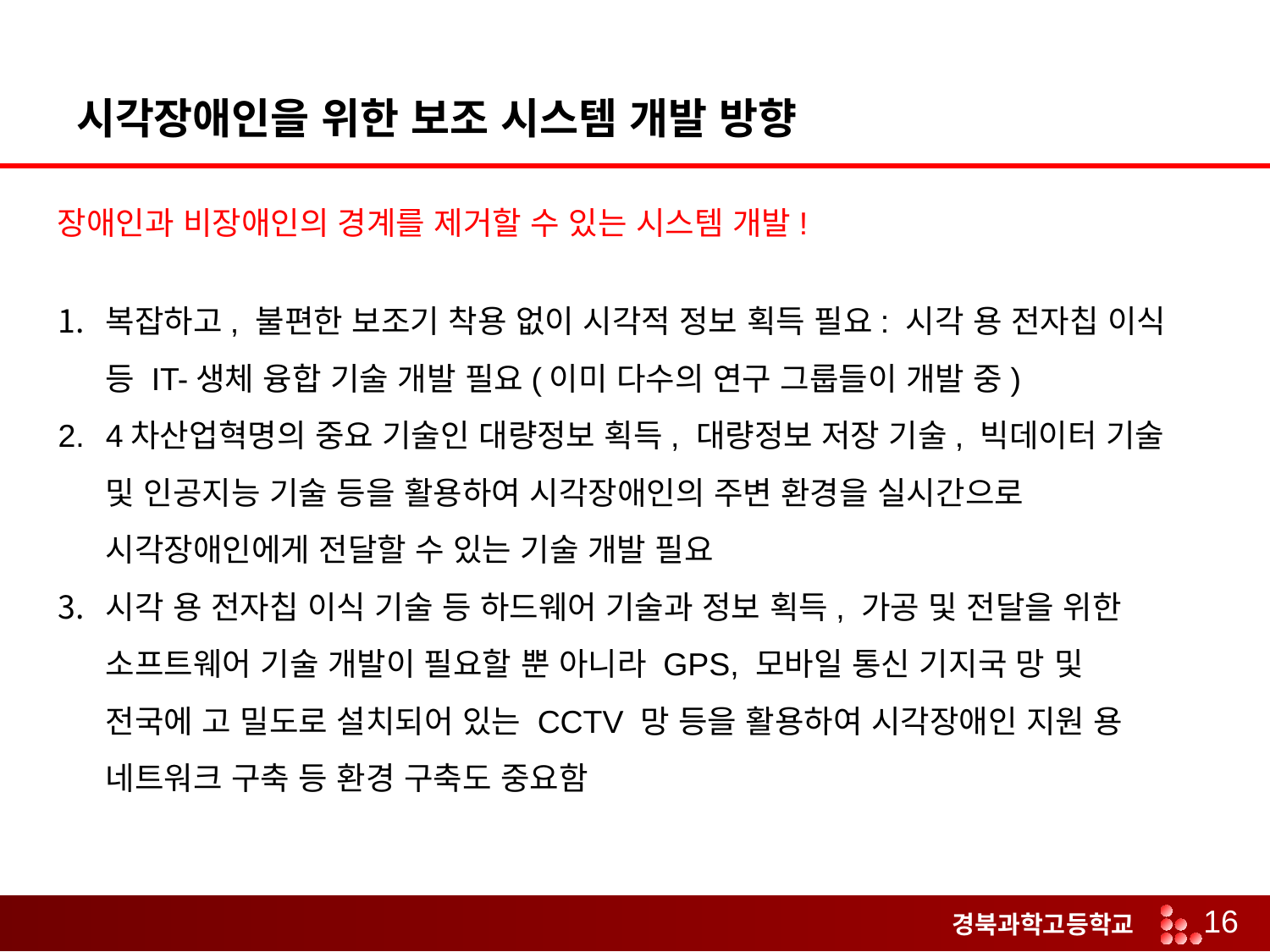

# 시각장애인을 위한 보조 시스템 개발 방향
장애인과 비장애인의 경계를 제거할 수 있는 시스템 개발!
복잡하고, 불편한 보조기 착용 없이 시각적 정보 획득 필요: 시각 용 전자칩 이식 등 IT-생체 융합 기술 개발 필요(이미 다수의 연구 그룹들이 개발 중)
4차산업혁명의 중요 기술인 대량정보 획득, 대량정보 저장 기술, 빅데이터 기술 및 인공지능 기술 등을 활용하여 시각장애인의 주변 환경을 실시간으로 시각장애인에게 전달할 수 있는 기술 개발 필요
시각 용 전자칩 이식 기술 등 하드웨어 기술과 정보 획득, 가공 및 전달을 위한 소프트웨어 기술 개발이 필요할 뿐 아니라 GPS, 모바일 통신 기지국 망 및 전국에 고 밀도로 설치되어 있는 CCTV 망 등을 활용하여 시각장애인 지원 용 네트워크 구축 등 환경 구축도 중요함
16